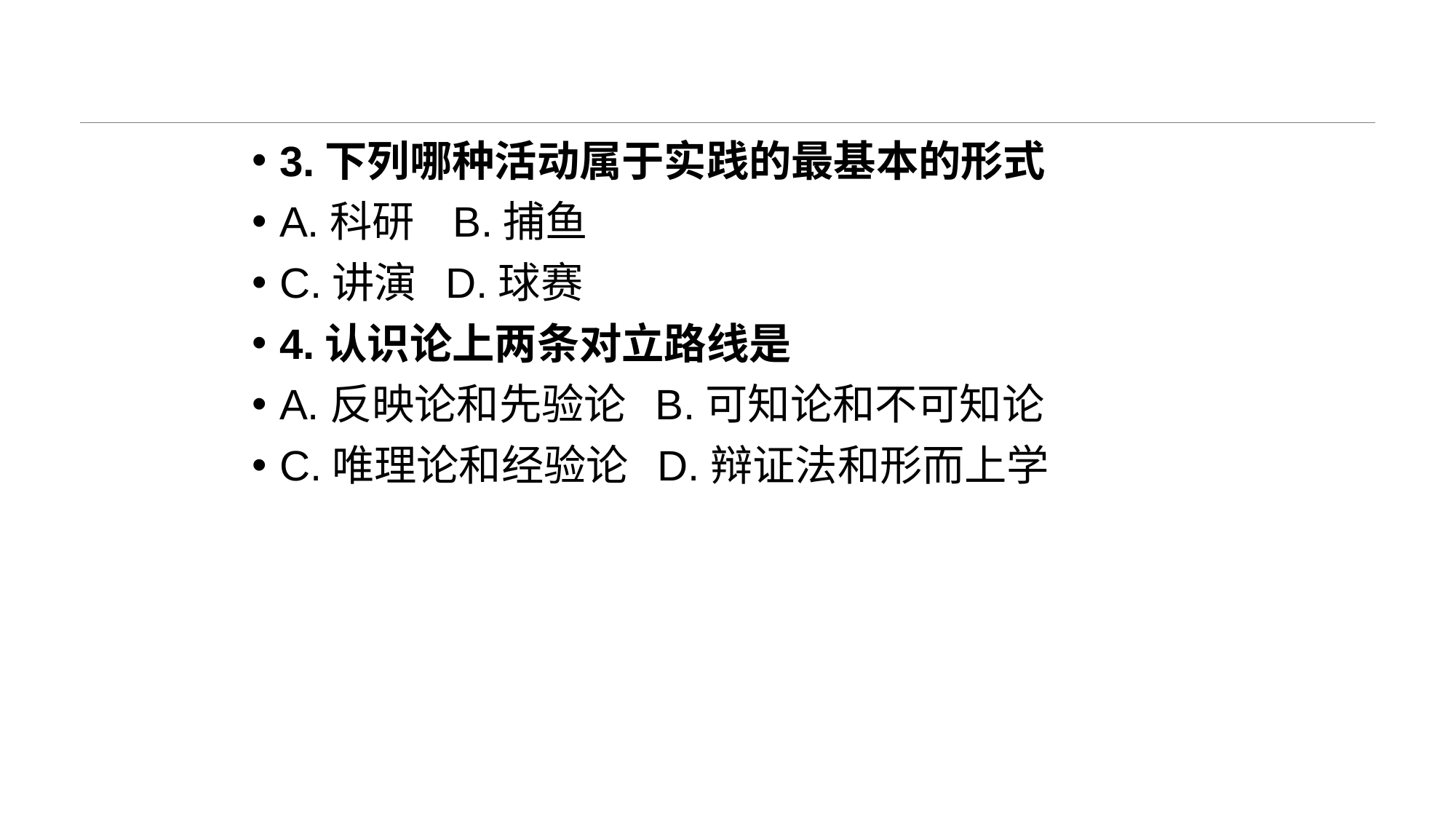

#
3.下列哪种活动属于实践的最基本的形式
A.科研   B.捕鱼
C.讲演  D.球赛
4.认识论上两条对立路线是
A.反映论和先验论  B.可知论和不可知论
C.唯理论和经验论  D.辩证法和形而上学